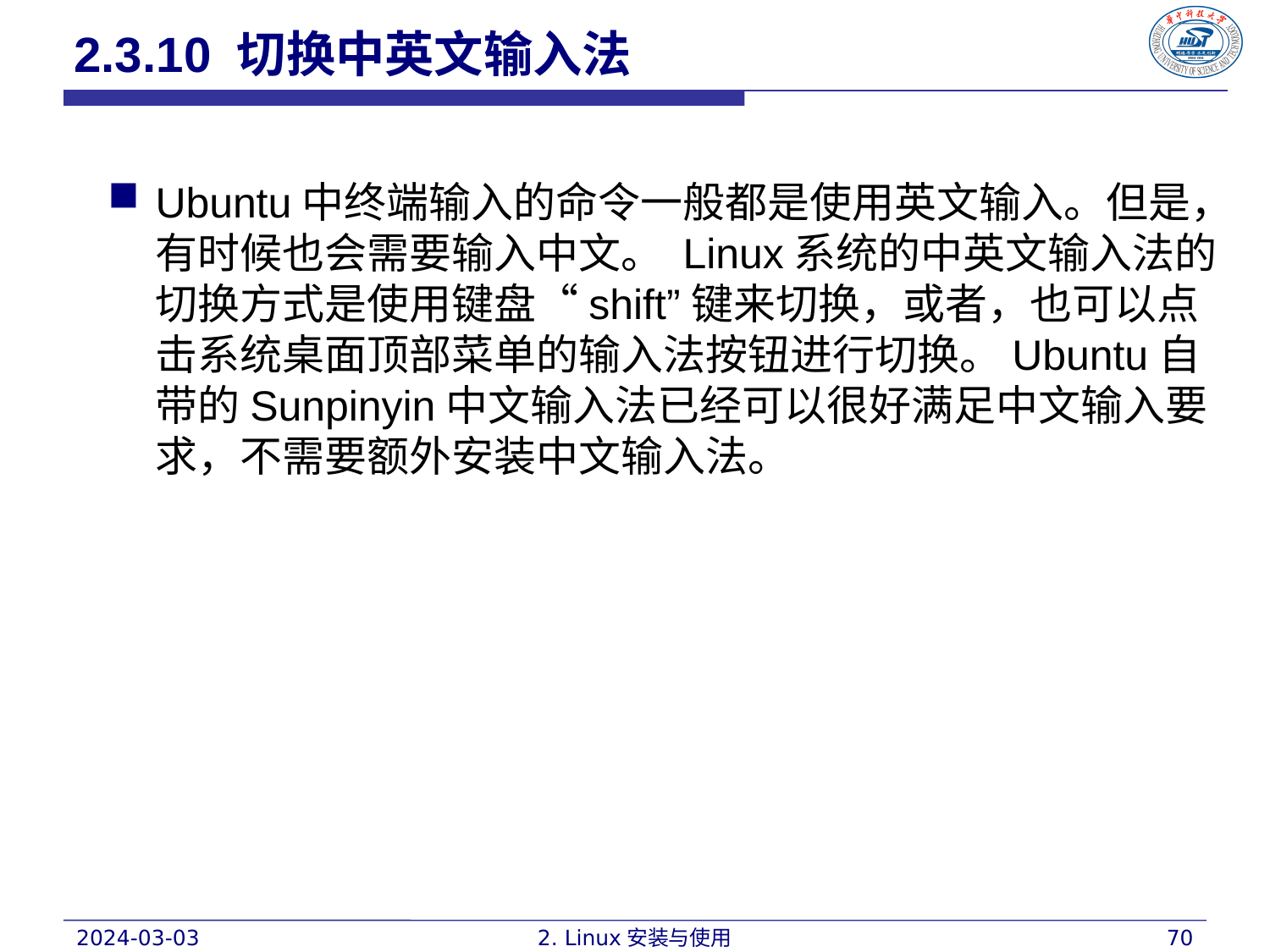

2.3.10 切换中英文输入法
Ubuntu中终端输入的命令一般都是使用英文输入。但是，有时候也会需要输入中文。 Linux系统的中英文输入法的切换方式是使用键盘“shift”键来切换，或者，也可以点击系统桌面顶部菜单的输入法按钮进行切换。Ubuntu自带的Sunpinyin中文输入法已经可以很好满足中文输入要求，不需要额外安装中文输入法。
2024-03-03
2. Linux安装与使用
70